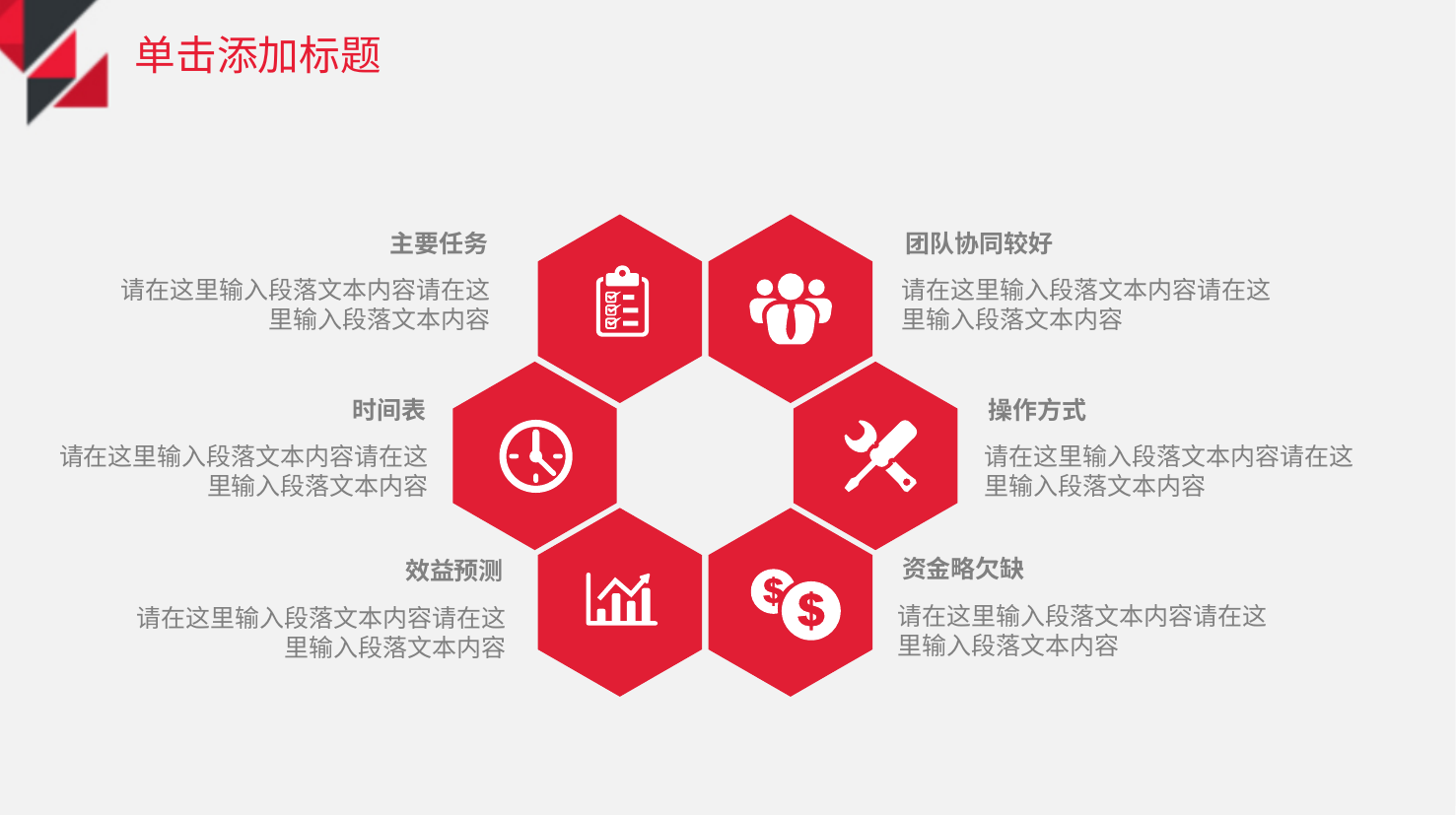

团队协同较好
主要任务

请在这里输入段落文本内容请在这里输入段落文本内容
请在这里输入段落文本内容请在这里输入段落文本内容

操作方式
时间表

请在这里输入段落文本内容请在这里输入段落文本内容
请在这里输入段落文本内容请在这里输入段落文本内容

资金略欠缺
效益预测

请在这里输入段落文本内容请在这里输入段落文本内容
请在这里输入段落文本内容请在这里输入段落文本内容